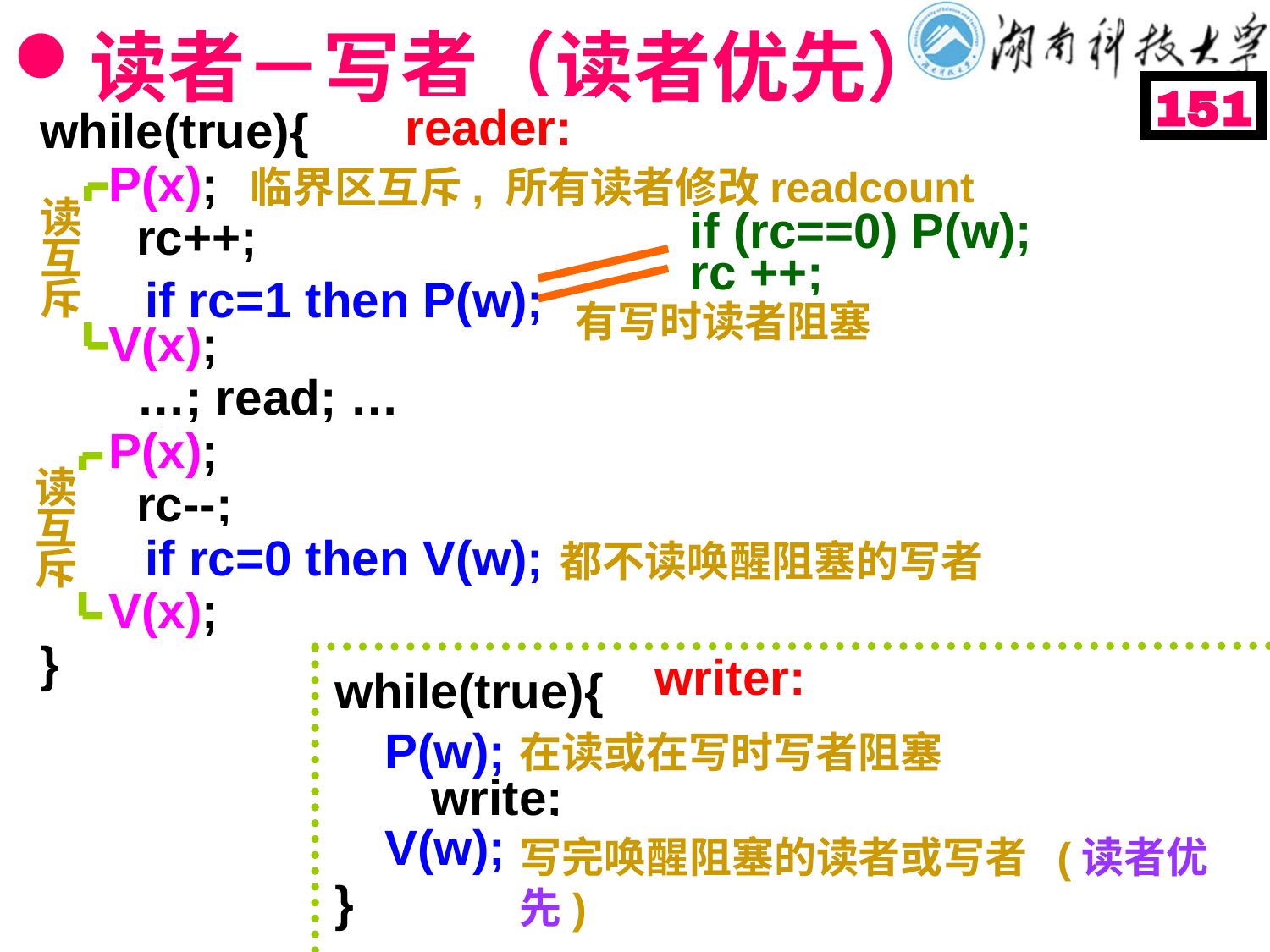

# 读者－写者（读者优先）
151
reader:
while(true){
     P(x);
       rc++;

     V(x);
       …; read; …
     P(x);
       rc--;

     V(x);
}
临界区互斥, 所有读者修改readcount

读互斥

if (rc==0) P(w);
rc ++;

if rc=1 then P(w);
有写时读者阻塞

读互斥

if rc=0 then V(w);
都不读唤醒阻塞的写者

writer:
while(true){

       write;

}
P(w);
在读或在写时写者阻塞
V(w);
写完唤醒阻塞的读者或写者  (读者优先)